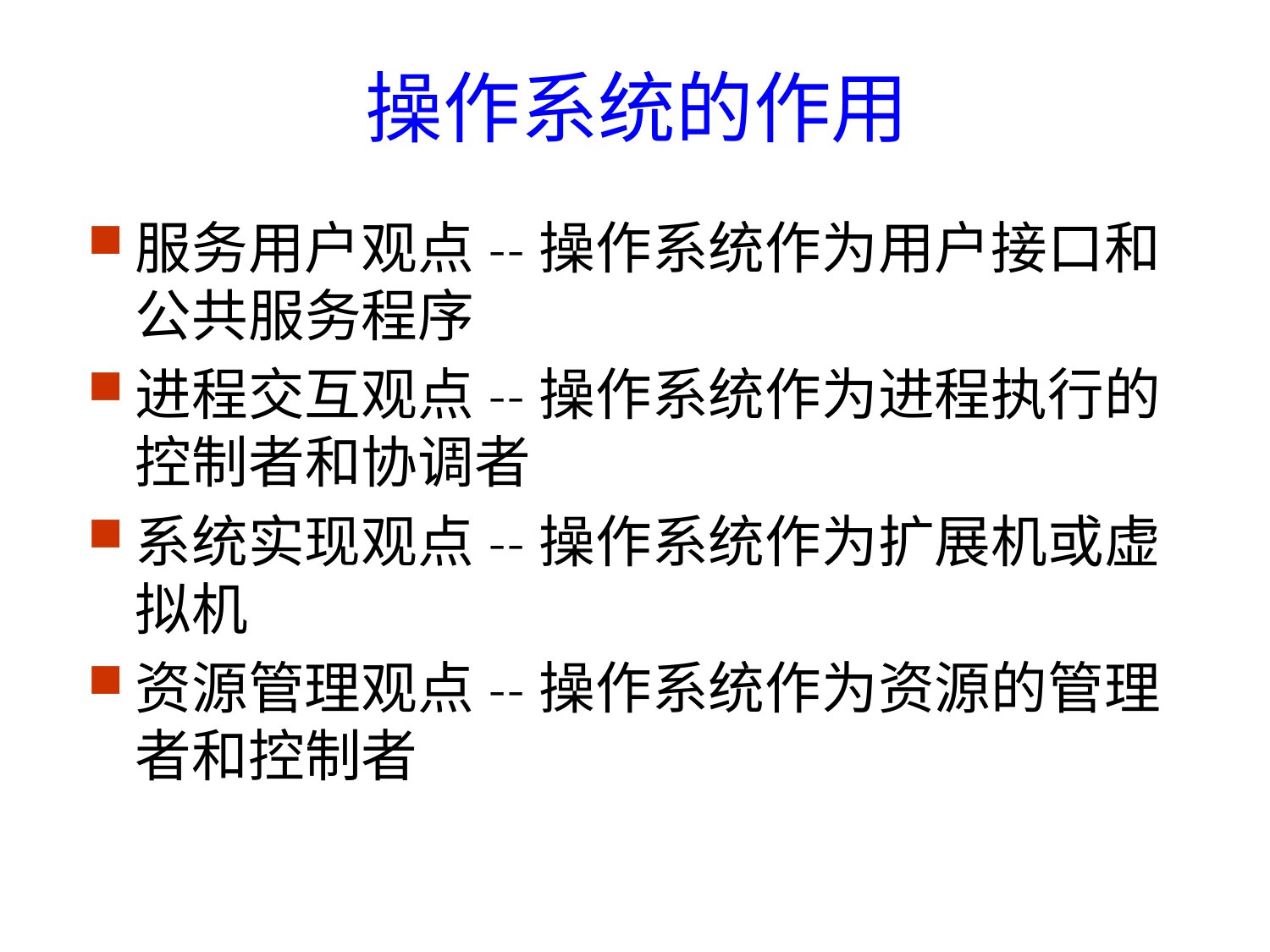

# 操作系统的作用
服务用户观点--操作系统作为用户接口和公共服务程序
进程交互观点--操作系统作为进程执行的控制者和协调者
系统实现观点--操作系统作为扩展机或虚拟机
资源管理观点--操作系统作为资源的管理者和控制者